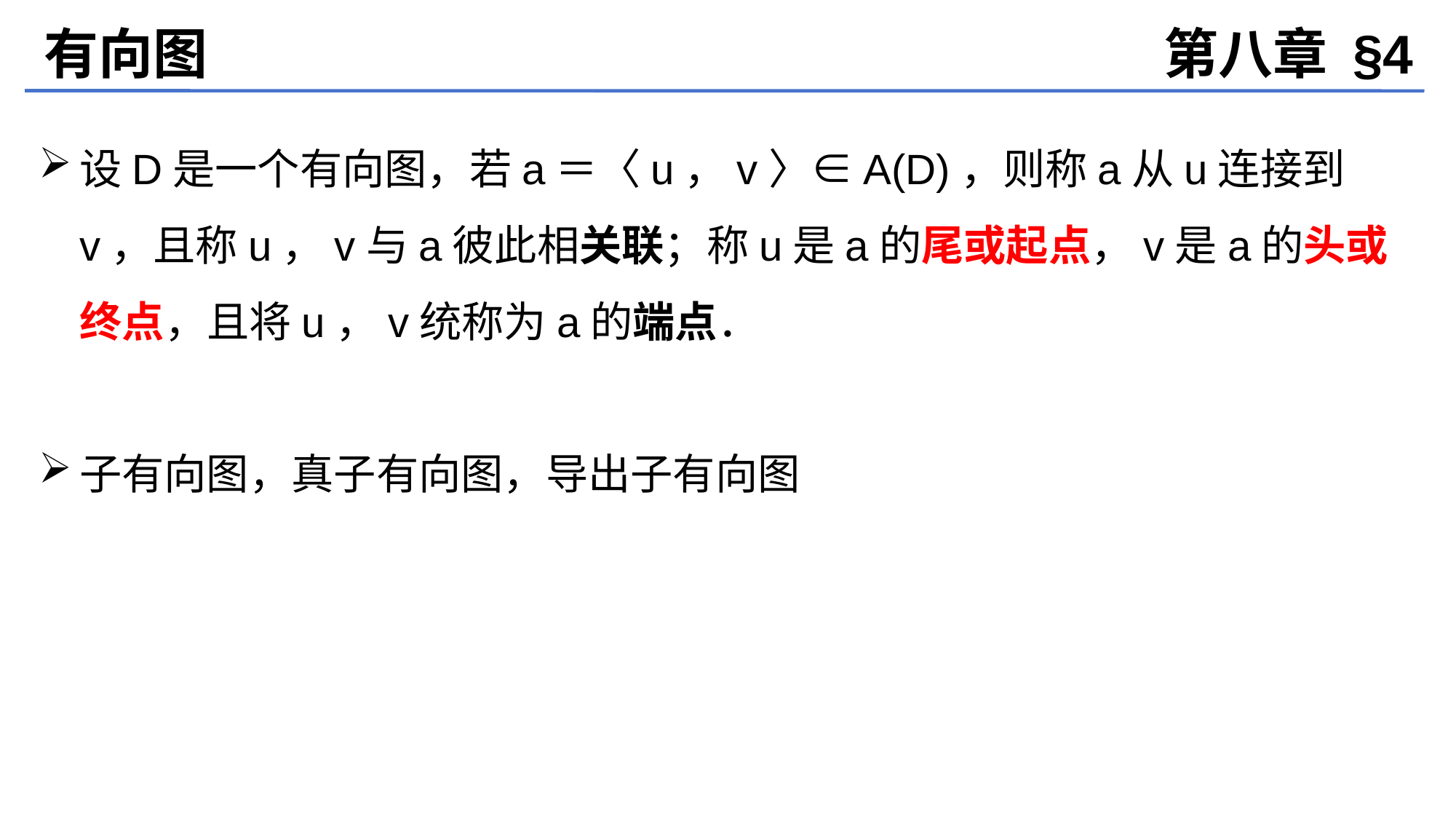

有向图
第八章 §4
设D是一个有向图，若a＝〈u，v〉∈A(D)，则称a从u连接到v，且称u，v与a彼此相关联；称u是a的尾或起点，v是a的头或终点，且将u，v统称为a的端点．

子有向图，真子有向图，导出子有向图